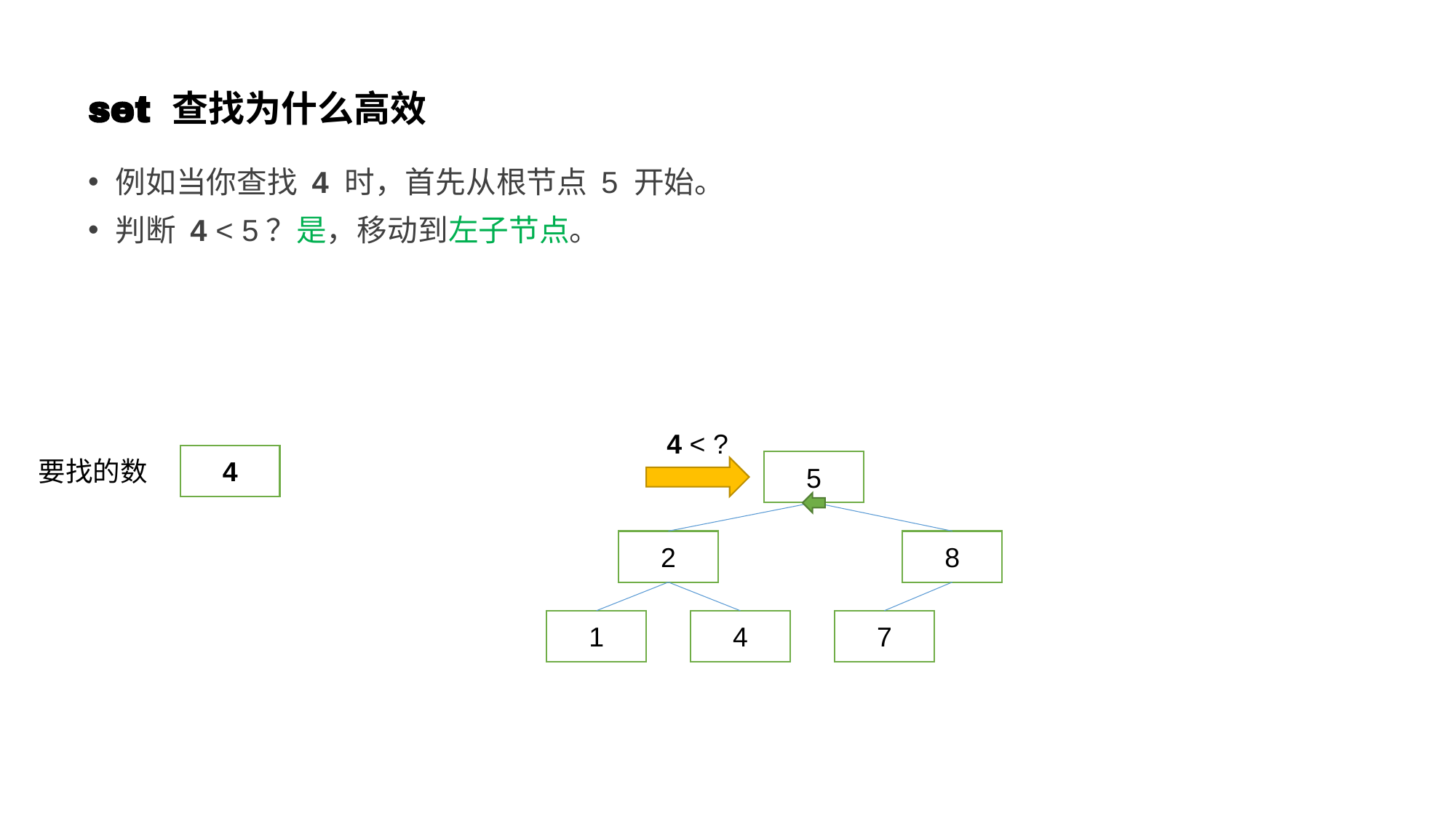

# set 查找为什么高效
例如当你查找 4 时，首先从根节点 5 开始。
判断 4 < 5？是，移动到左子节点。

4 < ?

4
要找的数
5

2
8
1
4
7